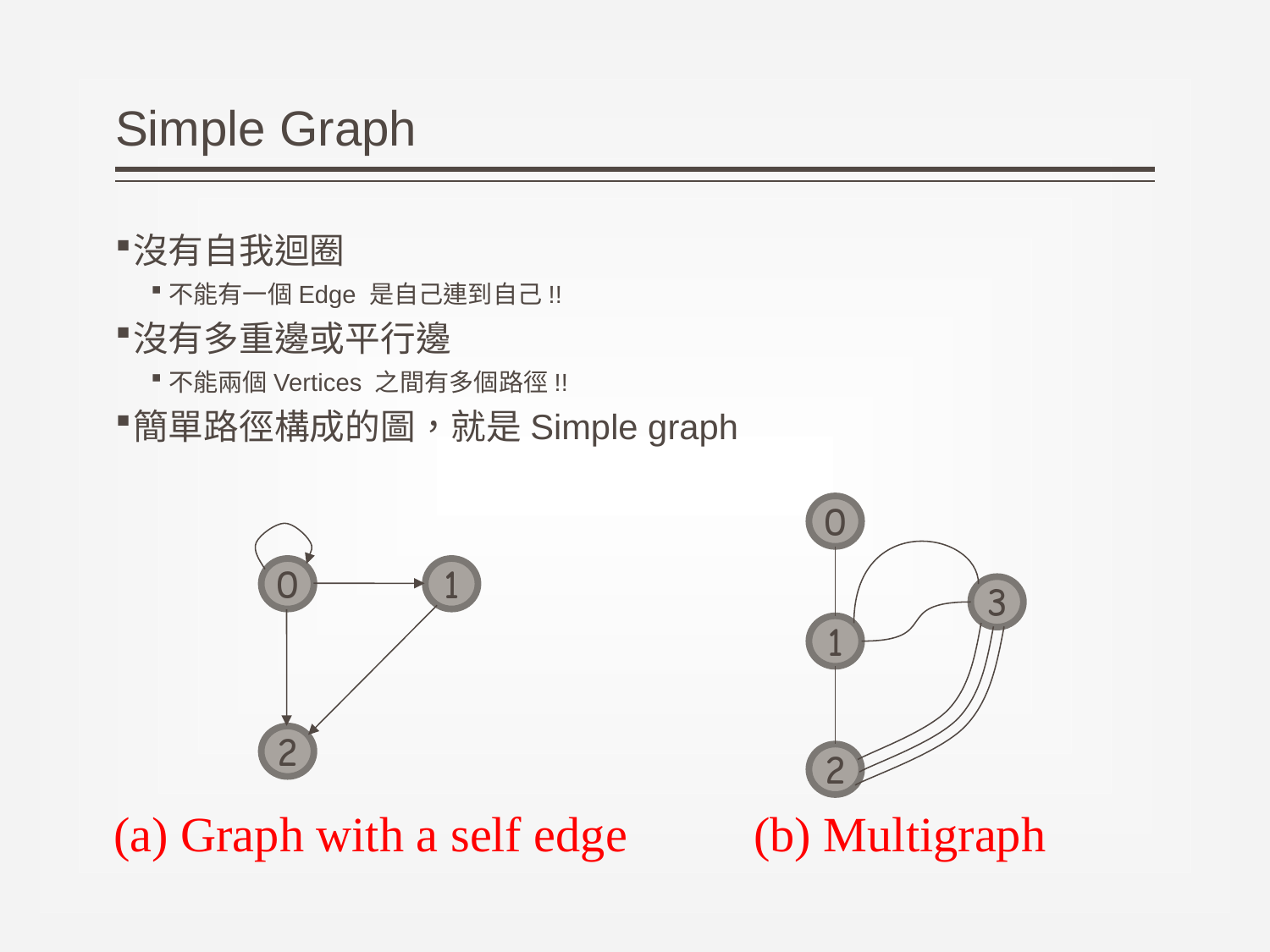

# Simple Graph
沒有自我迴圈
不能有一個Edge 是自己連到自己!!
沒有多重邊或平行邊
不能兩個Vertices 之間有多個路徑!!
簡單路徑構成的圖，就是Simple graph
0

0
1
3

1

2
2
(a) Graph with a self edge
(b) Multigraph